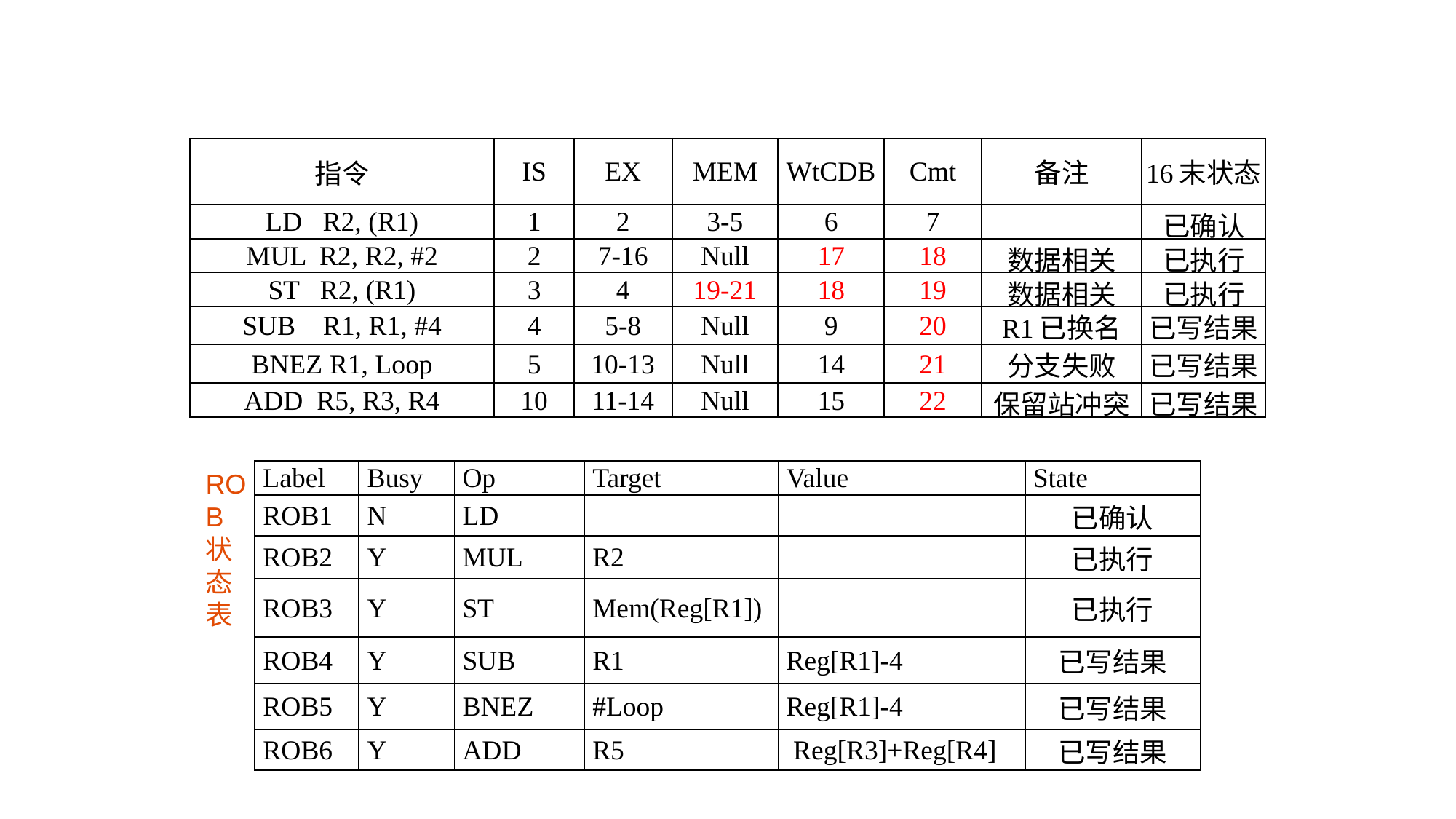

| 指令 | IS | EX | MEM | WtCDB | Cmt | 备注 | 16末状态 |
| --- | --- | --- | --- | --- | --- | --- | --- |
| LD R2, (R1) | 1 | 2 | 3-5 | 6 | 7 |  | 已确认 |
| MUL R2, R2, #2 | 2 | 7-16 | Null | 17 | 18 | 数据相关 | 已执行 |
| ST R2, (R1) | 3 | 4 | 19-21 | 18 | 19 | 数据相关 | 已执行 |
| SUB R1, R1, #4 | 4 | 5-8 | Null | 9 | 20 | R1已换名 | 已写结果 |
| BNEZ R1, Loop | 5 | 10-13 | Null | 14 | 21 | 分支失败 | 已写结果 |
| ADD R5, R3, R4 | 10 | 11-14 | Null | 15 | 22 | 保留站冲突 | 已写结果 |
ROB状态表
| Label | Busy | Op | Target | Value | State |
| --- | --- | --- | --- | --- | --- |
| ROB1 | N | LD |  |  | 已确认 |
| ROB2 | Y | MUL | R2 |  | 已执行 |
| ROB3 | Y | ST | Mem(Reg[R1]) |  | 已执行 |
| ROB4 | Y | SUB | R1 | Reg[R1]-4 | 已写结果 |
| ROB5 | Y | BNEZ | #Loop | Reg[R1]-4 | 已写结果 |
| ROB6 | Y | ADD | R5 | Reg[R3]+Reg[R4] | 已写结果 |